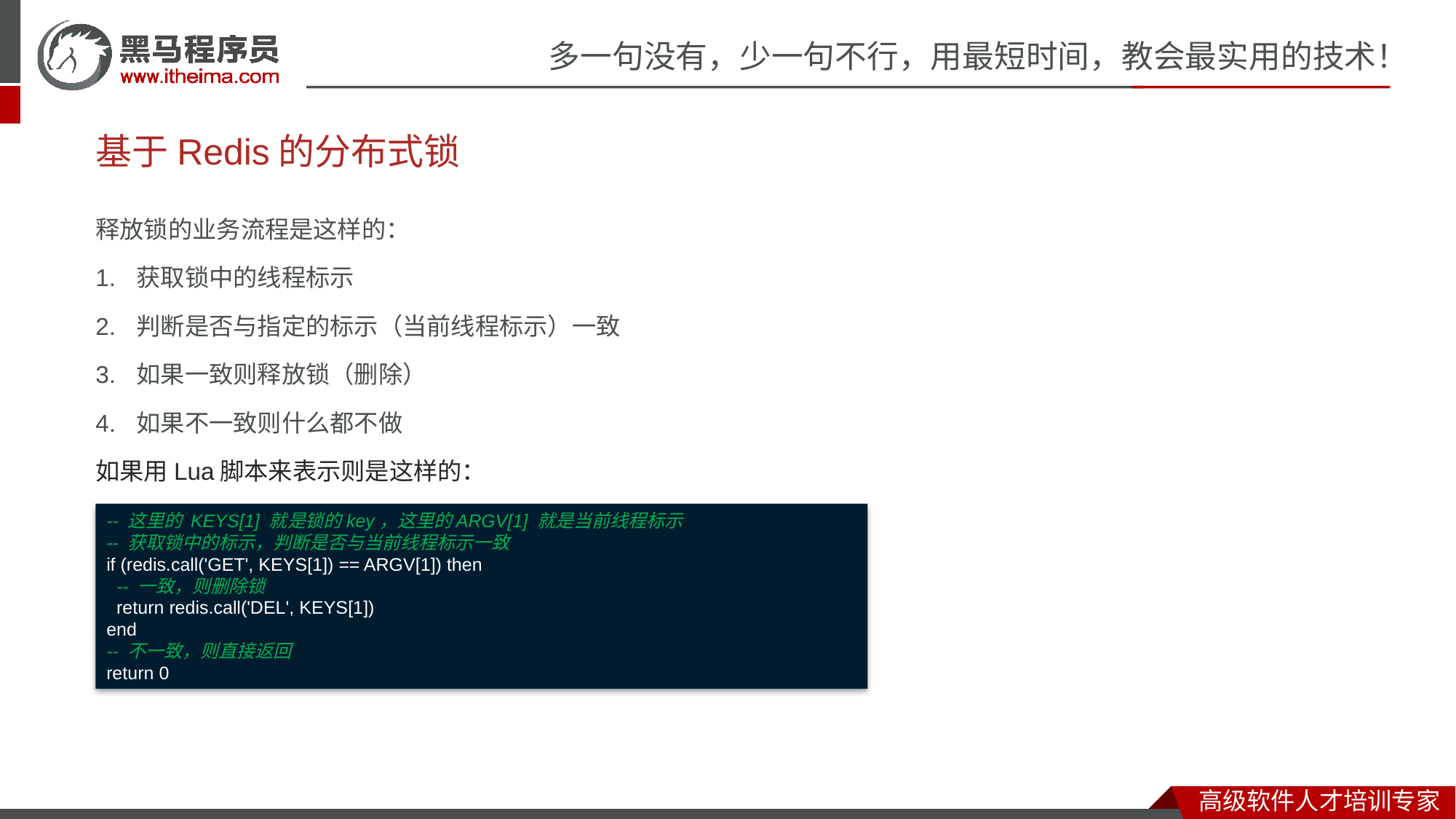

基于Redis的分布式锁
释放锁的业务流程是这样的：
获取锁中的线程标示
判断是否与指定的标示（当前线程标示）一致
如果一致则释放锁（删除）
如果不一致则什么都不做
如果用Lua脚本来表示则是这样的：
-- 这里的 KEYS[1] 就是锁的key，这里的ARGV[1] 就是当前线程标示
-- 获取锁中的标示，判断是否与当前线程标示一致
if (redis.call('GET', KEYS[1]) == ARGV[1]) then
  -- 一致，则删除锁
  return redis.call('DEL', KEYS[1])
end
-- 不一致，则直接返回
return 0